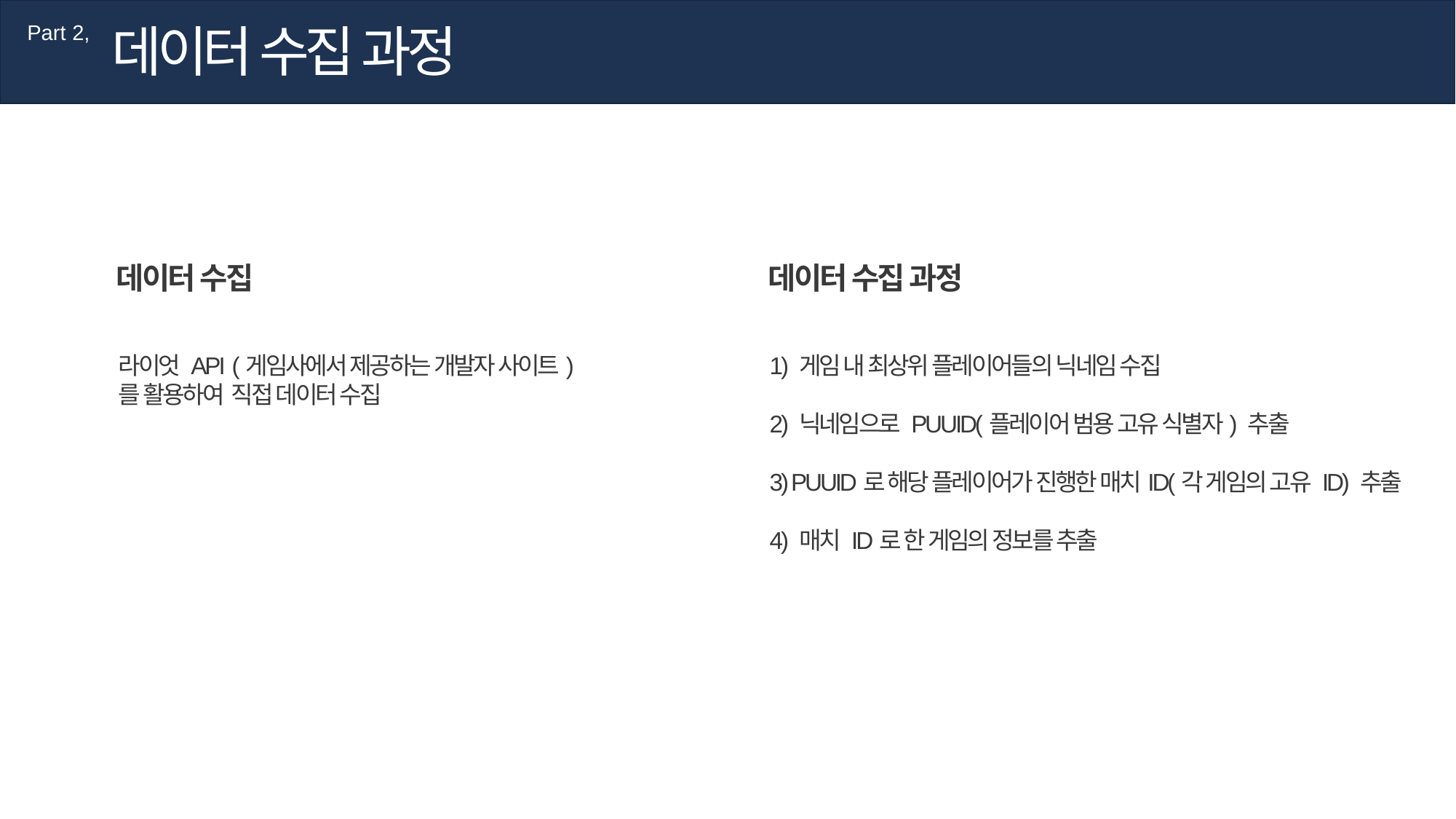

데이터 수집 과정
Part 2,
데이터 수집 과정
1) 게임 내 최상위 플레이어들의 닉네임 수집

2) 닉네임으로 PUUID(플레이어 범용 고유 식별자) 추출

3) PUUID로 해당 플레이어가 진행한 매치ID(각 게임의 고유 ID) 추출

4) 매치 ID로 한 게임의 정보를 추출

데이터 수집
라이엇 API  (게임사에서 제공하는 개발자 사이트)
를 활용하여  직접 데이터 수집